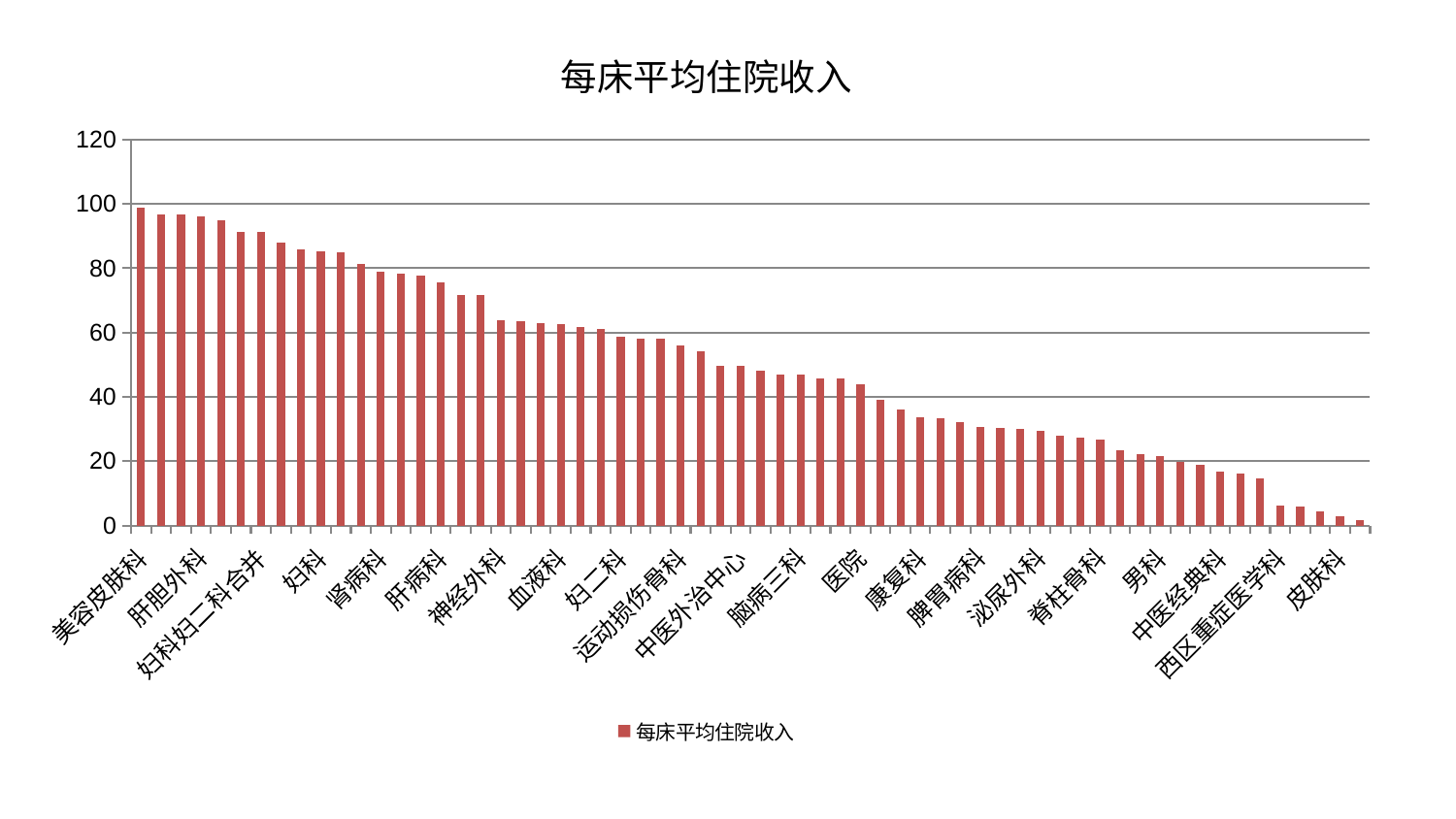

### Chart: 每床平均住院收入

| Category | 每床平均住院收入 |
|---|---|
| 美容皮肤科 | 98.9409077626763 |
| 口腔科 | 96.84361397875124 |
| 肿瘤内科 | 96.79952449446594 |
| 肝胆外科 | 96.00977588960251 |
| 小儿推拿科 | 94.82686576501462 |
| 微创骨科 | 91.3891359557782 |
| 妇科妇二科合并 | 91.20376751077079 |
| 心病二科 | 88.07687742836458 |
| 产科 | 85.95357488561892 |
| 妇科 | 85.21424819027821 |
| 针灸科 | 84.94350363717191 |
| 眼科 | 81.34586510660151 |
| 肾病科 | 78.96959308807112 |
| 普通外科 | 78.47462908229097 |
| 胸外科 | 77.75750528970644 |
| 肝病科 | 75.49841870269896 |
| 耳鼻喉科 | 71.70411799588263 |
| 风湿病科 | 71.59246785977113 |
| 神经外科 | 63.69873601215197 |
| 心血管内科 | 63.658707754737655 |
| 老年医学科 | 62.99226405705723 |
| 血液科 | 62.55421888616601 |
| 儿科 | 61.70137549733945 |
| 肾脏内科 | 61.01367118822858 |
| 妇二科 | 58.56416853243829 |
| 治未病中心 | 58.197669809357876 |
| 骨科 | 58.11058707583485 |
| 运动损伤骨科 | 55.8964481067735 |
| 脑病一科 | 54.18776171000048 |
| 周围血管科 | 49.660842125103954 |
| 中医外治中心 | 49.654430425292475 |
| 身心医学科 | 48.21971360086719 |
| 重症医学科 | 47.040651341029886 |
| 脑病三科 | 46.91889435538516 |
| 关节骨科 | 45.749275015424764 |
| 消化内科 | 45.638192989539036 |
| 医院 | 43.89777090673705 |
| 心病四科 | 39.14334602788065 |
| 肛肠科 | 35.92171984741128 |
| 康复科 | 33.59313967515074 |
| 综合内科 | 33.436276188897374 |
| 脑病二科 | 32.10437167237528 |
| 脾胃病科 | 30.508861996119798 |
| 内分泌科 | 30.27599397528178 |
| 东区肾病科 | 30.09977144181837 |
| 泌尿外科 | 29.34865125592596 |
| 心病三科 | 28.007216884501318 |
| 呼吸内科 | 27.218565623193 |
| 脊柱骨科 | 26.657382792879723 |
| 脾胃科消化科合并 | 23.500900888959777 |
| 神经内科 | 22.0647860672474 |
| 男科 | 21.514223627506436 |
| 小儿骨科 | 19.785728313010864 |
| 心病一科 | 18.7512462956839 |
| 中医经典科 | 16.607347070577315 |
| 推拿科 | 16.300385357932257 |
| 创伤骨科 | 14.640888809274877 |
| 西区重症医学科 | 6.178737231216869 |
| 东区重症医学科 | 5.820137848826179 |
| 乳腺甲状腺外科 | 4.385093242773497 |
| 皮肤科 | 2.774858452852813 |
| 显微骨科 | 1.5404574374144664 |
257